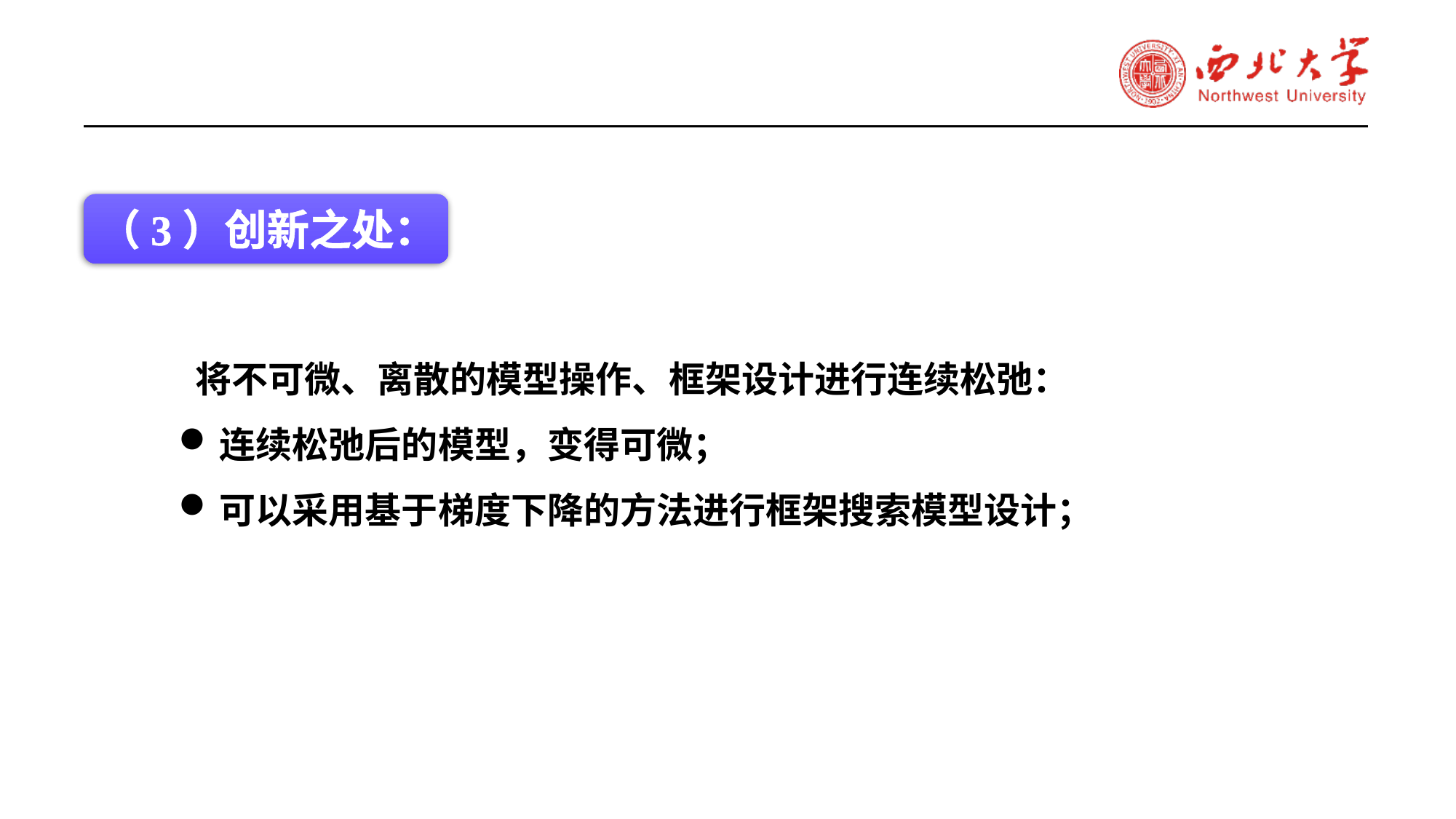

# 一、主要工作（2）：
（3）创新之处：
 将不可微、离散的模型操作、框架设计进行连续松弛：
连续松弛后的模型，变得可微；
可以采用基于梯度下降的方法进行框架搜索模型设计；